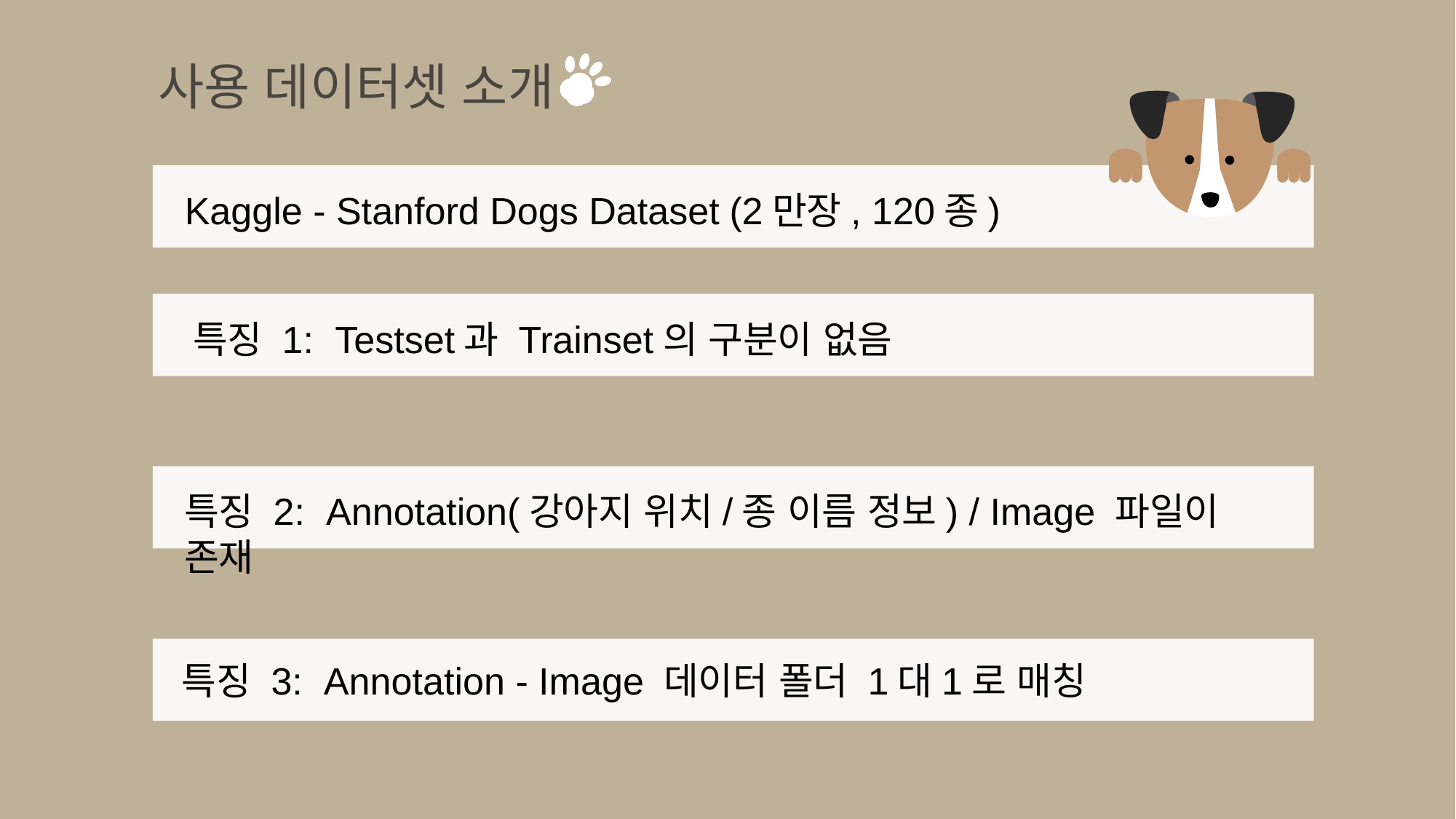

사용 데이터셋 소개

 Kaggle - Stanford Dogs Dataset (2만장, 120종)

  특징 1:  Testset과 Trainset의 구분이 없음

특징 2:  Annotation(강아지 위치/종 이름 정보) / Image 파일이 존재

특징 3:  Annotation - Image 데이터 폴더 1대1로 매칭